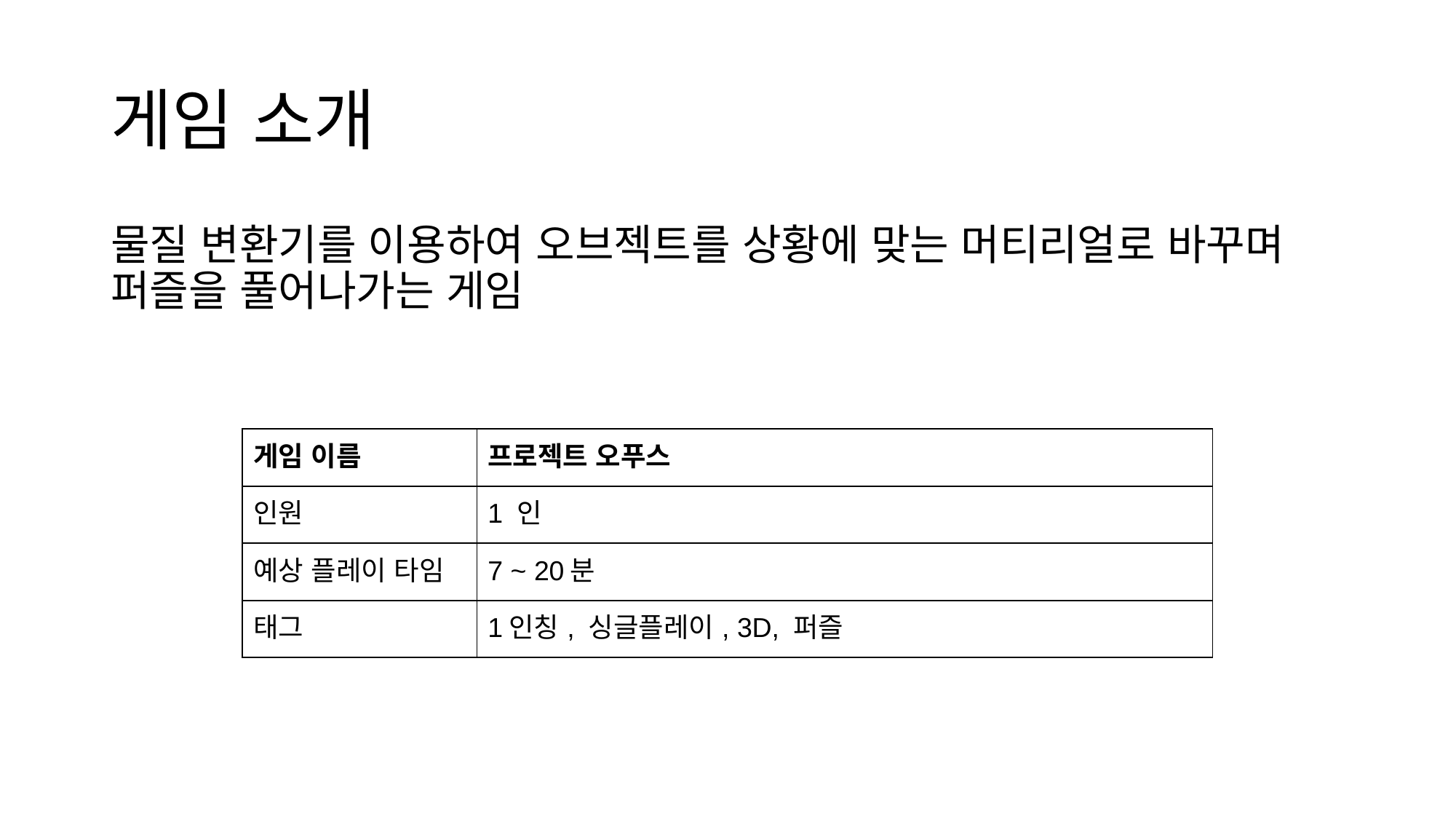

# 게임 소개
물질 변환기를 이용하여 오브젝트를 상황에 맞는 머티리얼로 바꾸며 퍼즐을 풀어나가는 게임
| 게임 이름 | 프로젝트 오푸스 |
| --- | --- |
| 인원 | 1 인 |
| 예상 플레이 타임 | 7 ~ 20분 |
| 태그 | 1인칭, 싱글플레이, 3D, 퍼즐 |